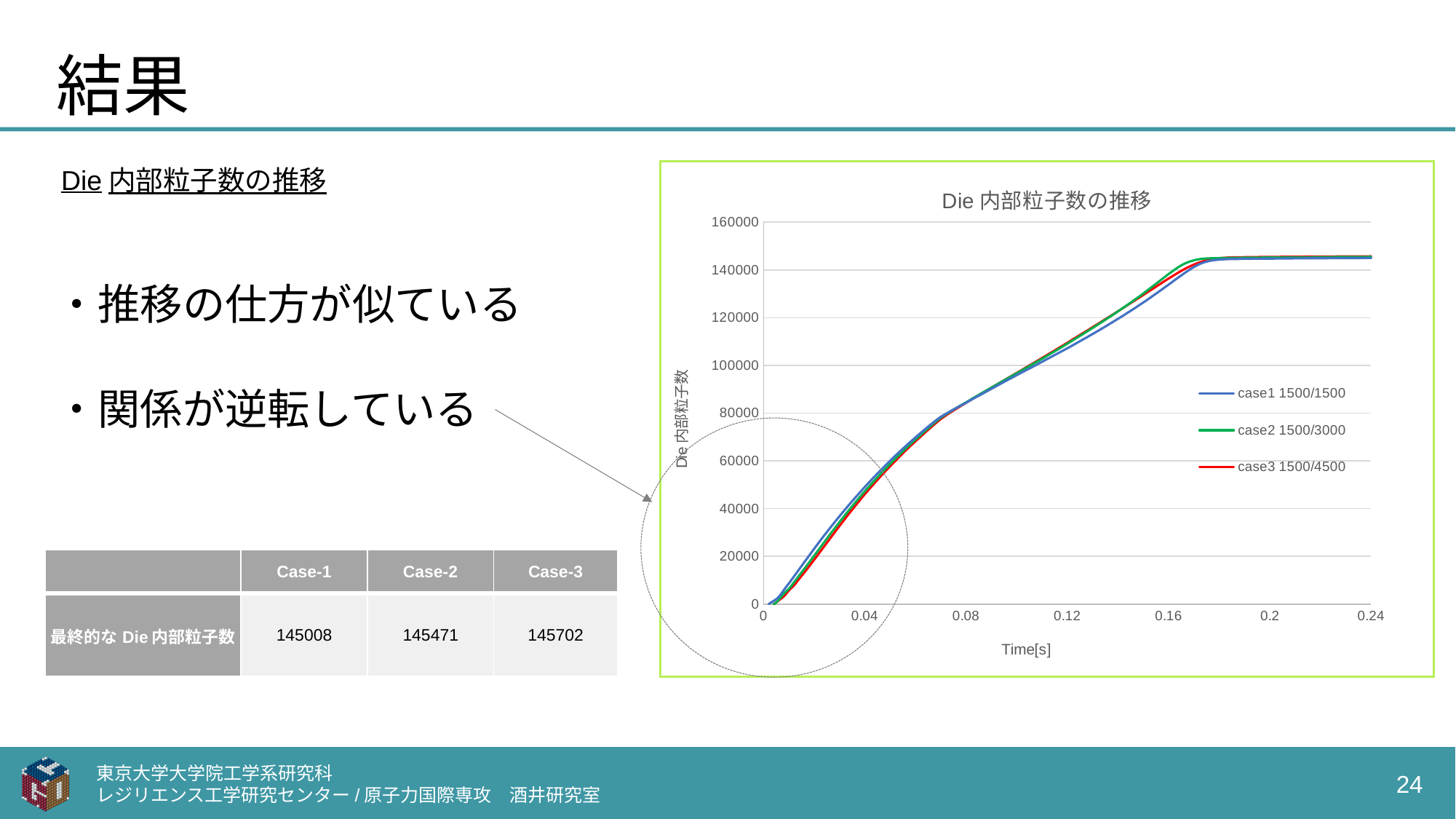

# 結果
Die内部粒子数の推移

### Chart: Die内部粒子数の推移

| Category | case1 | case2 | case3 |
|---|---|---|---|
・推移の仕方が似ている
・関係が逆転している

|  | Case-1 | Case-2 | Case-3 |
| --- | --- | --- | --- |
| 最終的なDie内部粒子数 | 145008 | 145471 | 145702 |
東京大学大学院工学系研究科
レジリエンス工学研究センター/原子力国際専攻　酒井研究室
24